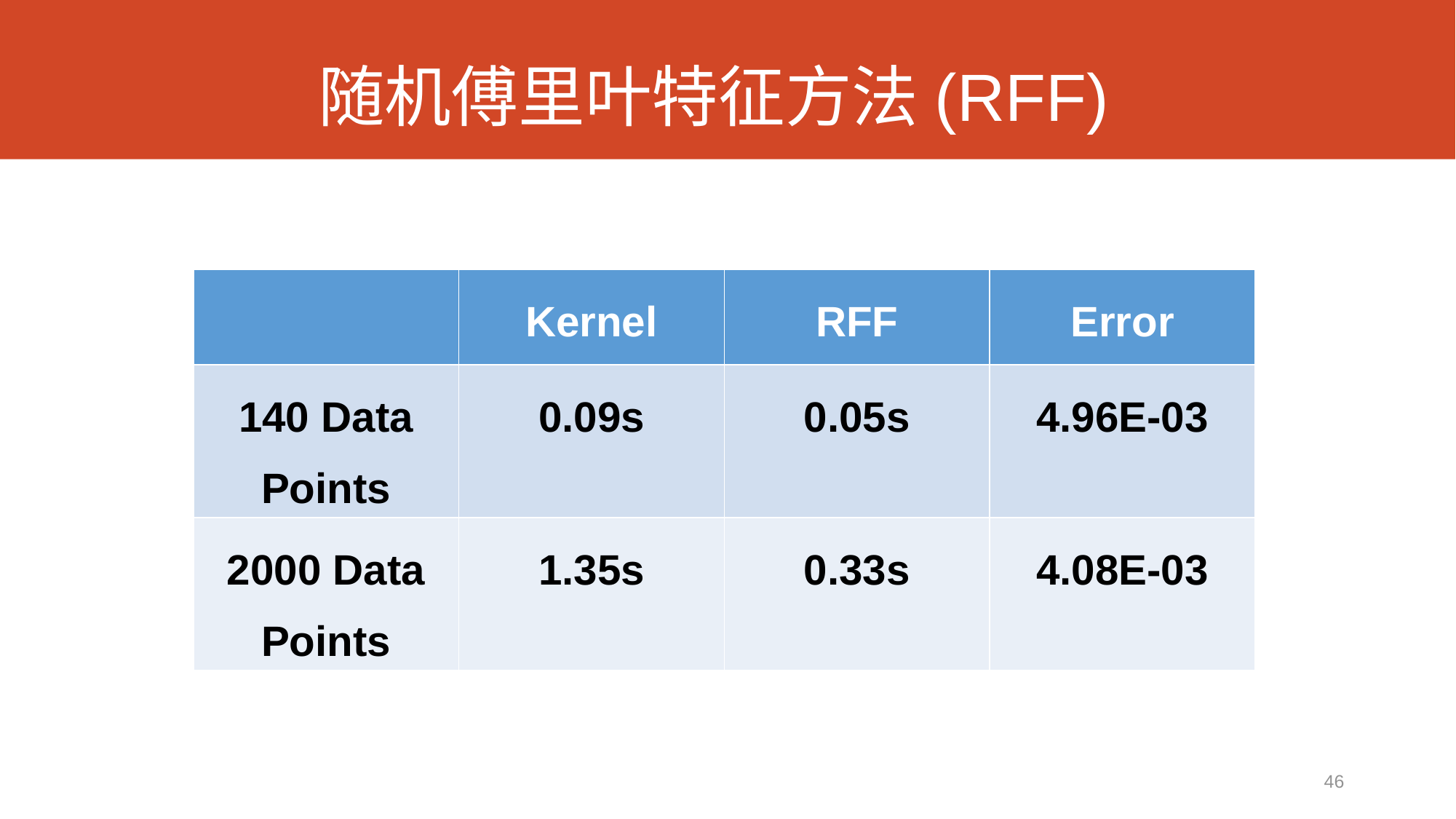

# 随机傅里叶特征方法(RFF)
|  | Kernel | RFF | Error |
| --- | --- | --- | --- |
| 140 Data Points | 0.09s | 0.05s | 4.96E-03 |
| 2000 Data Points | 1.35s | 0.33s | 4.08E-03 |
46